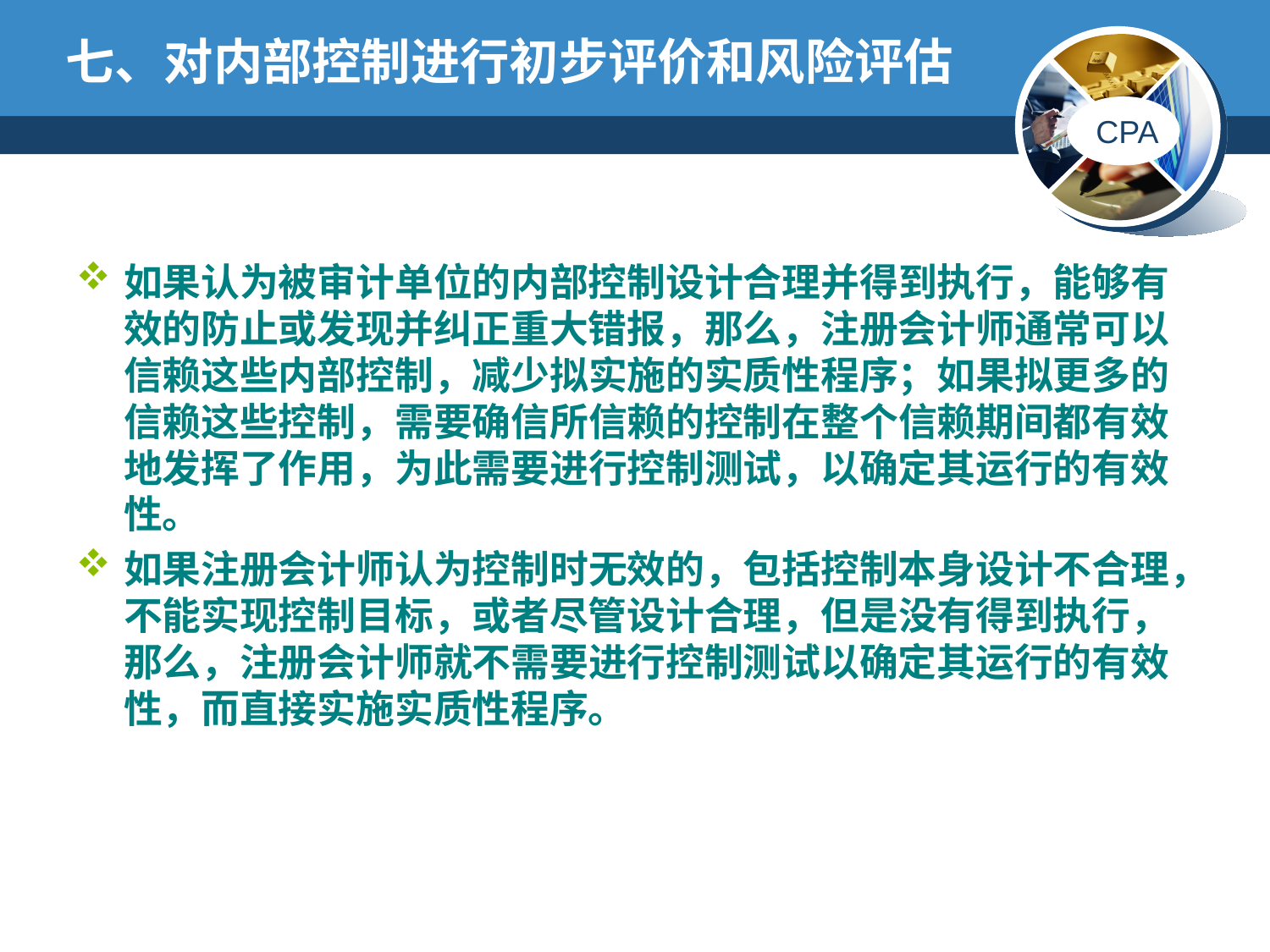

# 七、对内部控制进行初步评价和风险评估
如果认为被审计单位的内部控制设计合理并得到执行，能够有效的防止或发现并纠正重大错报，那么，注册会计师通常可以信赖这些内部控制，减少拟实施的实质性程序；如果拟更多的信赖这些控制，需要确信所信赖的控制在整个信赖期间都有效地发挥了作用，为此需要进行控制测试，以确定其运行的有效性。
如果注册会计师认为控制时无效的，包括控制本身设计不合理，不能实现控制目标，或者尽管设计合理，但是没有得到执行，那么，注册会计师就不需要进行控制测试以确定其运行的有效性，而直接实施实质性程序。